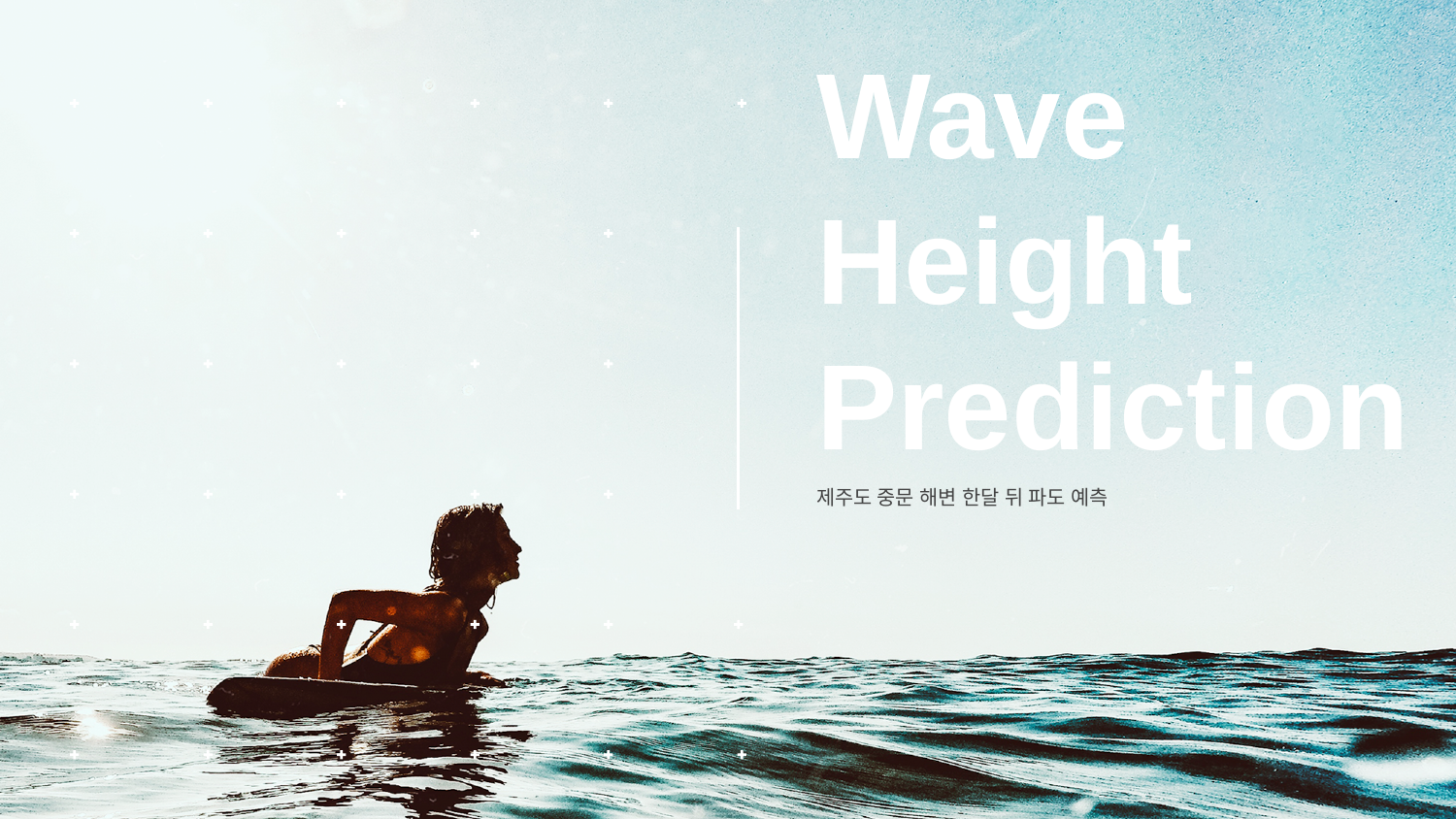

# Wave Height Prediction
제주도 중문 해변 한달 뒤 파도 예측